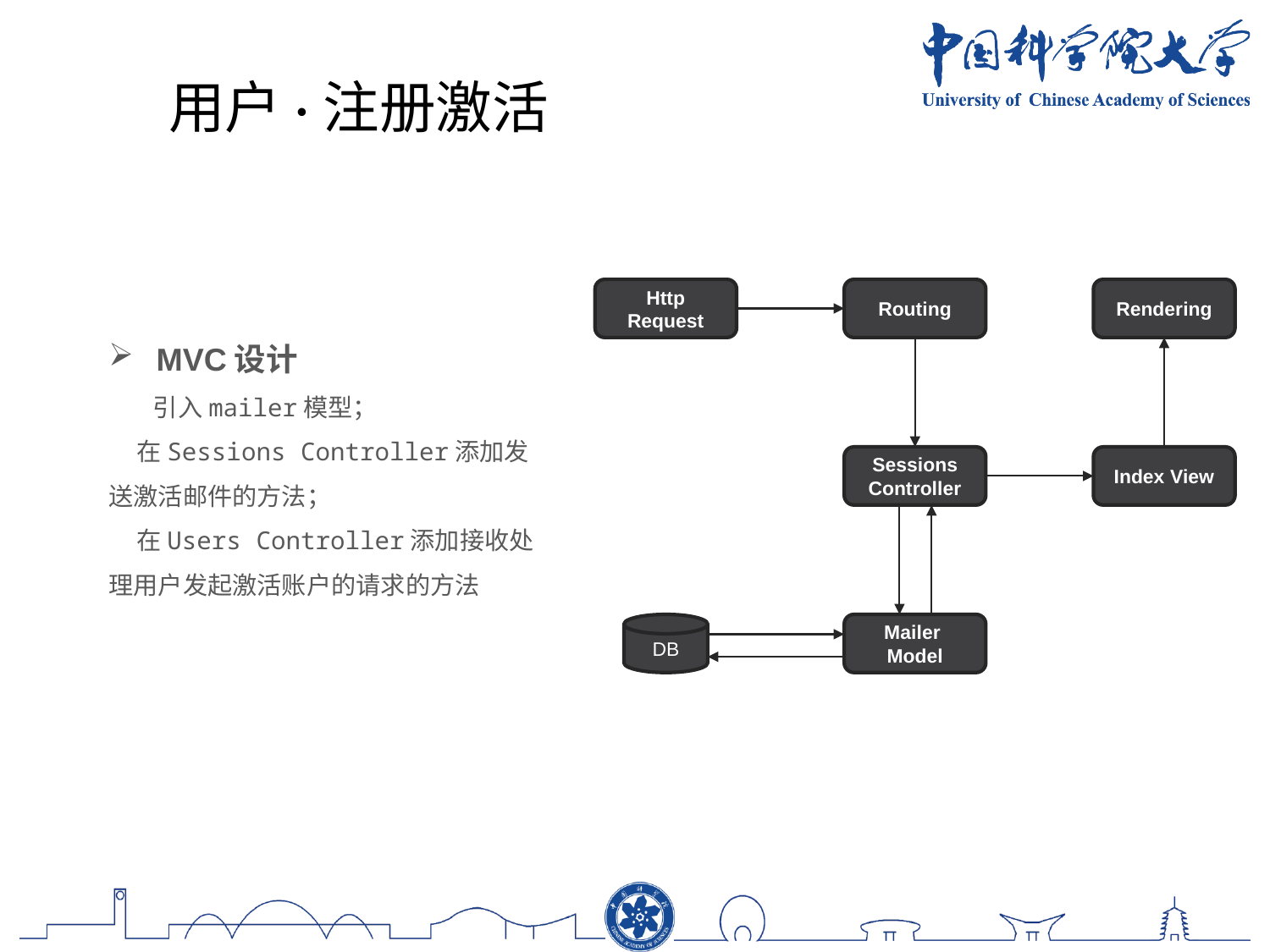

用户·注册激活
Http Request
Routing
Rendering
Sessions
Controller
Index View
DB
Mailer  Model
MVC设计
       引入mailer模型；
    在Sessions Controller添加发送激活邮件的方法；
    在Users Controller添加接收处理用户发起激活账户的请求的方法